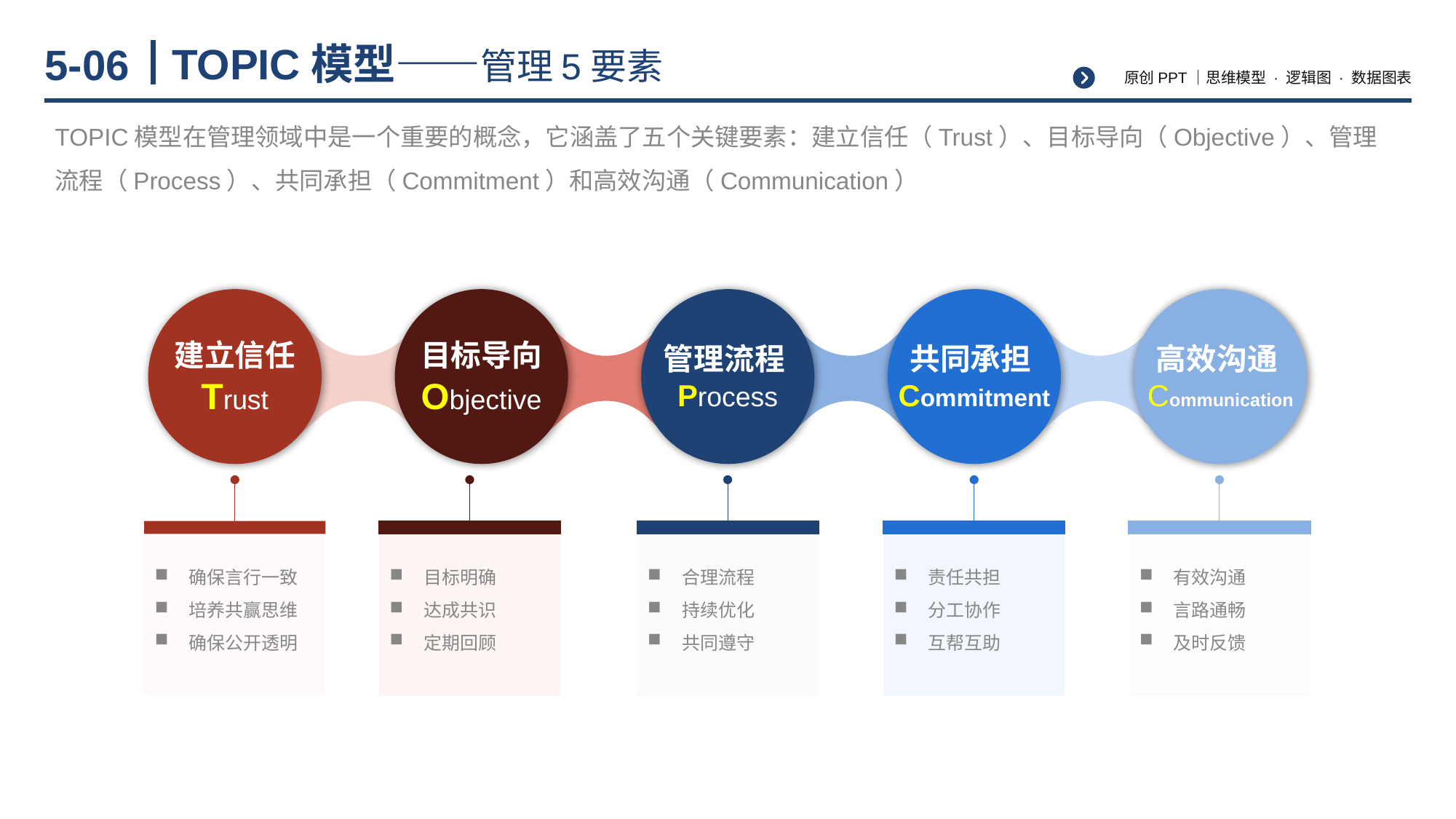

# TOPIC模型——管理5要素
5-06
TOPIC模型在管理领域中是一个重要的概念，它涵盖了五个关键要素：建立信任（Trust）、目标导向（Objective）、管理流程（Process）、共同承担（Commitment）和高效沟通（Communication）
建立信任
Trust
目标导向
Objective
管理流程Process
共同承担Commitment
高效沟通Communication

确保言行一致
培养共赢思维
确保公开透明
目标明确
达成共识
定期回顾
合理流程
持续优化
共同遵守
责任共担
分工协作
互帮互助
有效沟通
言路通畅
及时反馈